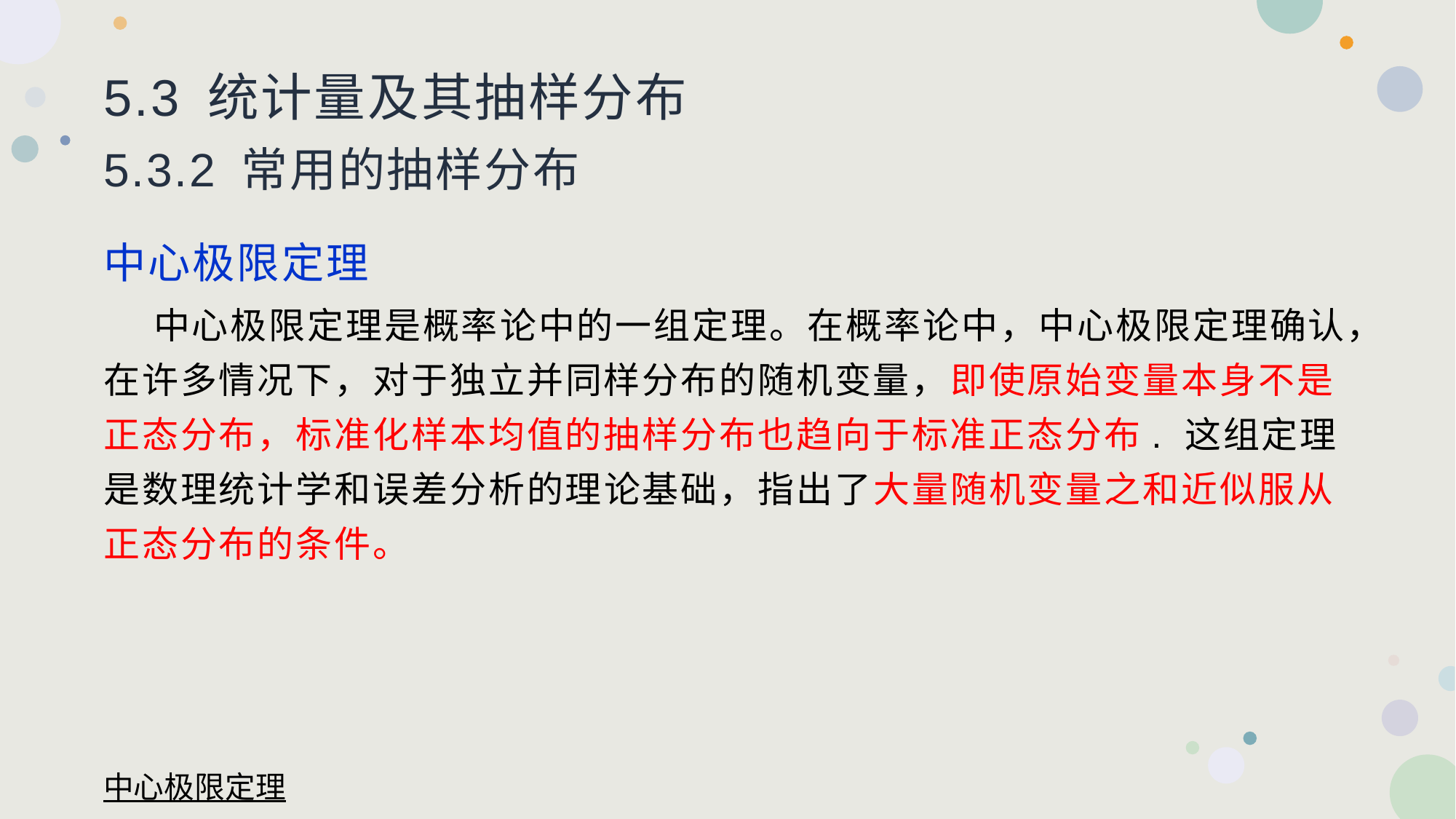

# 5.3 统计量及其抽样分布 5.3.2 常用的抽样分布
中心极限定理
    中心极限定理是概率论中的一组定理。在概率论中，中心极限定理确认，在许多情况下，对于独立并同样分布的随机变量，即使原始变量本身不是正态分布，标准化样本均值的抽样分布也趋向于标准正态分布. 这组定理是数理统计学和误差分析的理论基础，指出了大量随机变量之和近似服从正态分布的条件。
中心极限定理